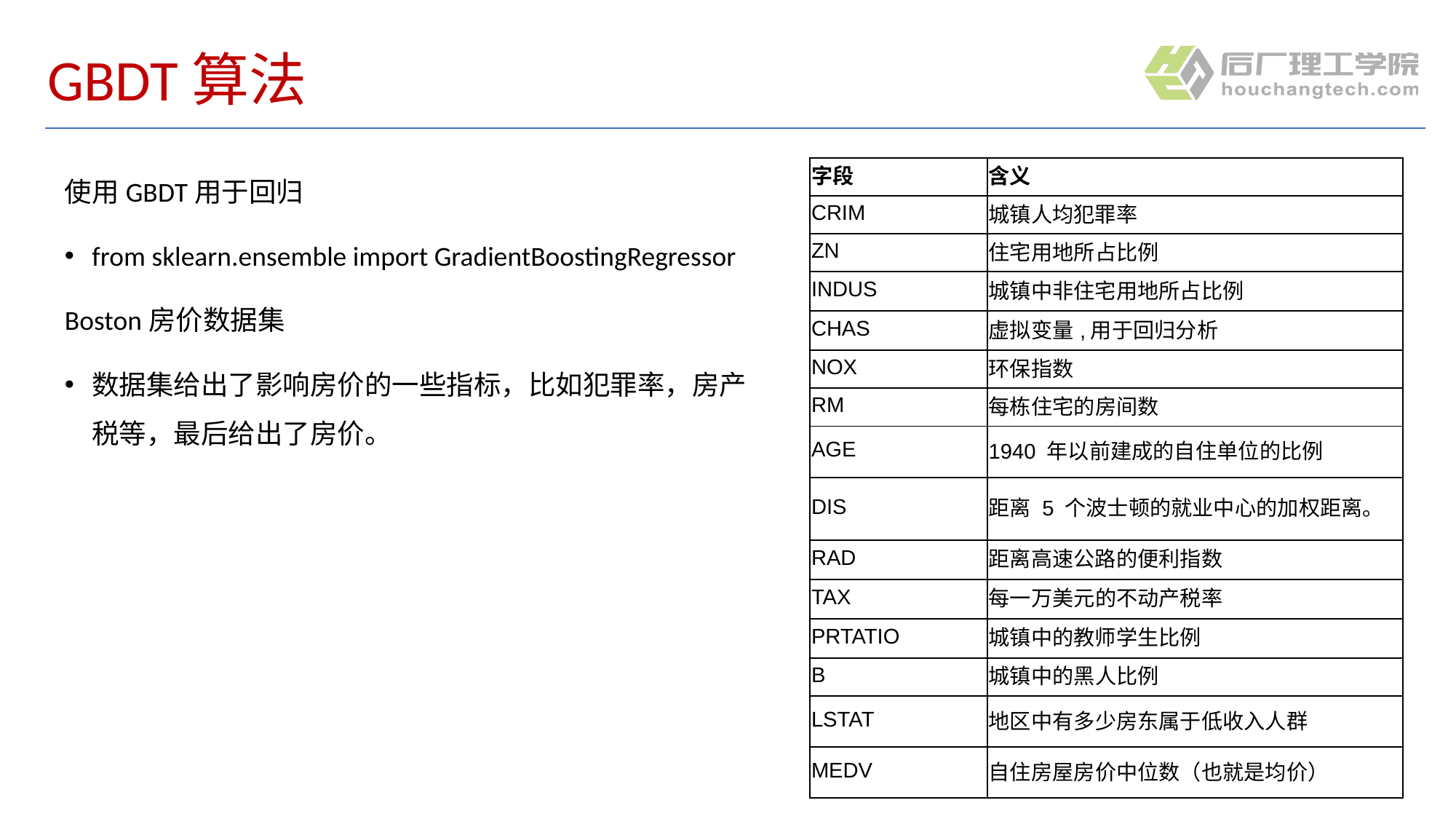

# GBDT算法
使用GBDT用于回归
from sklearn.ensemble import GradientBoostingRegressor
Boston房价数据集
数据集给出了影响房价的一些指标，比如犯罪率，房产税等，最后给出了房价。
| 字段 | 含义 |
| --- | --- |
| CRIM | 城镇人均犯罪率 |
| ZN | 住宅用地所占比例 |
| INDUS | 城镇中非住宅用地所占比例 |
| CHAS | 虚拟变量,用于回归分析 |
| NOX | 环保指数 |
| RM | 每栋住宅的房间数 |
| AGE | 1940 年以前建成的自住单位的比例 |
| DIS | 距离 5 个波士顿的就业中心的加权距离。 |
| RAD | 距离高速公路的便利指数 |
| TAX | 每一万美元的不动产税率 |
| PRTATIO | 城镇中的教师学生比例 |
| B | 城镇中的黑人比例 |
| LSTAT | 地区中有多少房东属于低收入人群 |
| MEDV | 自住房屋房价中位数（也就是均价） |